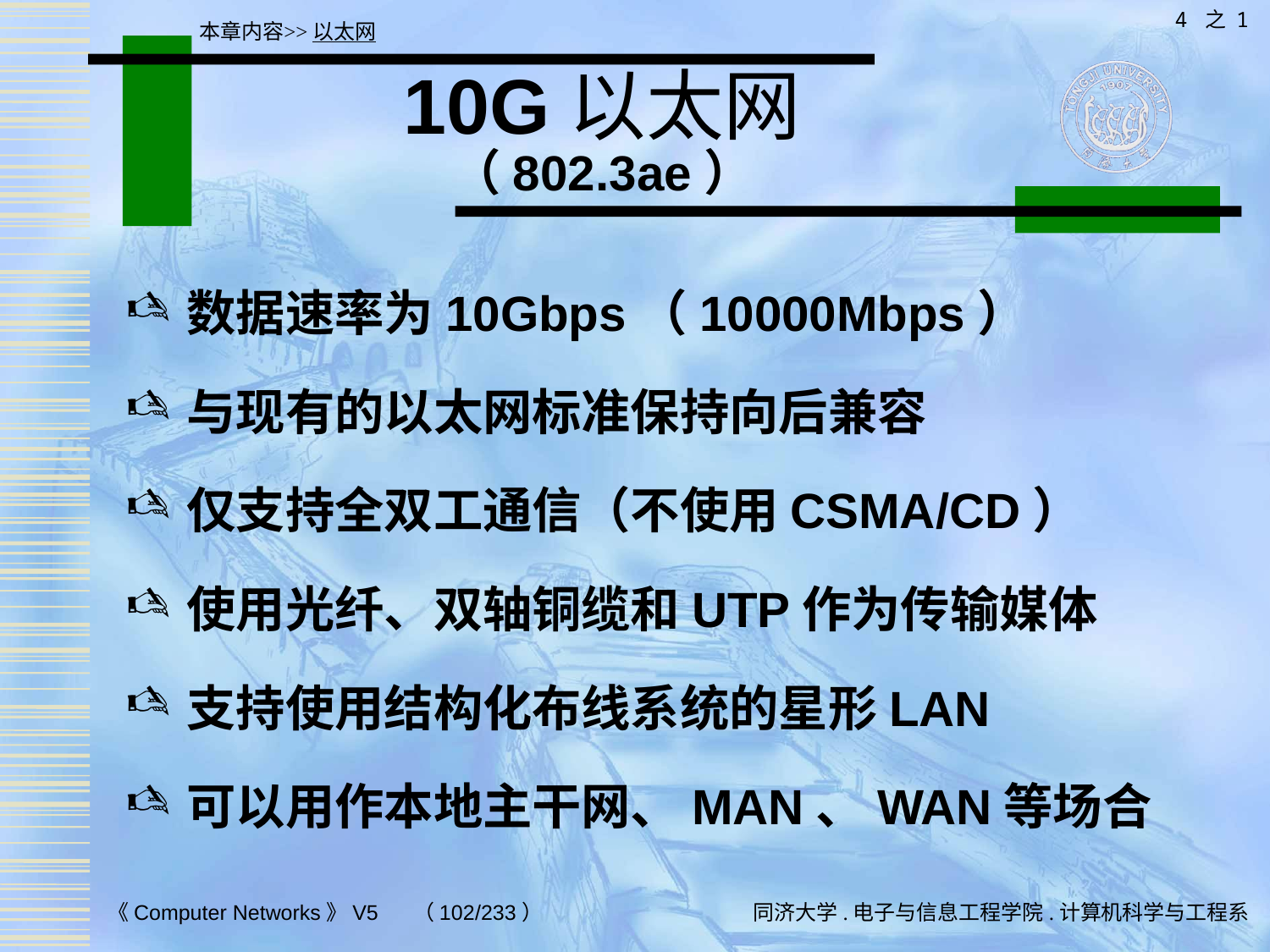

4 之 1
本章内容>>以太网
# 10G以太网 （802.3ae）
数据速率为10Gbps（10000Mbps）
与现有的以太网标准保持向后兼容
仅支持全双工通信（不使用CSMA/CD）
使用光纤、双轴铜缆和UTP作为传输媒体
支持使用结构化布线系统的星形LAN
可以用作本地主干网、MAN、WAN等场合